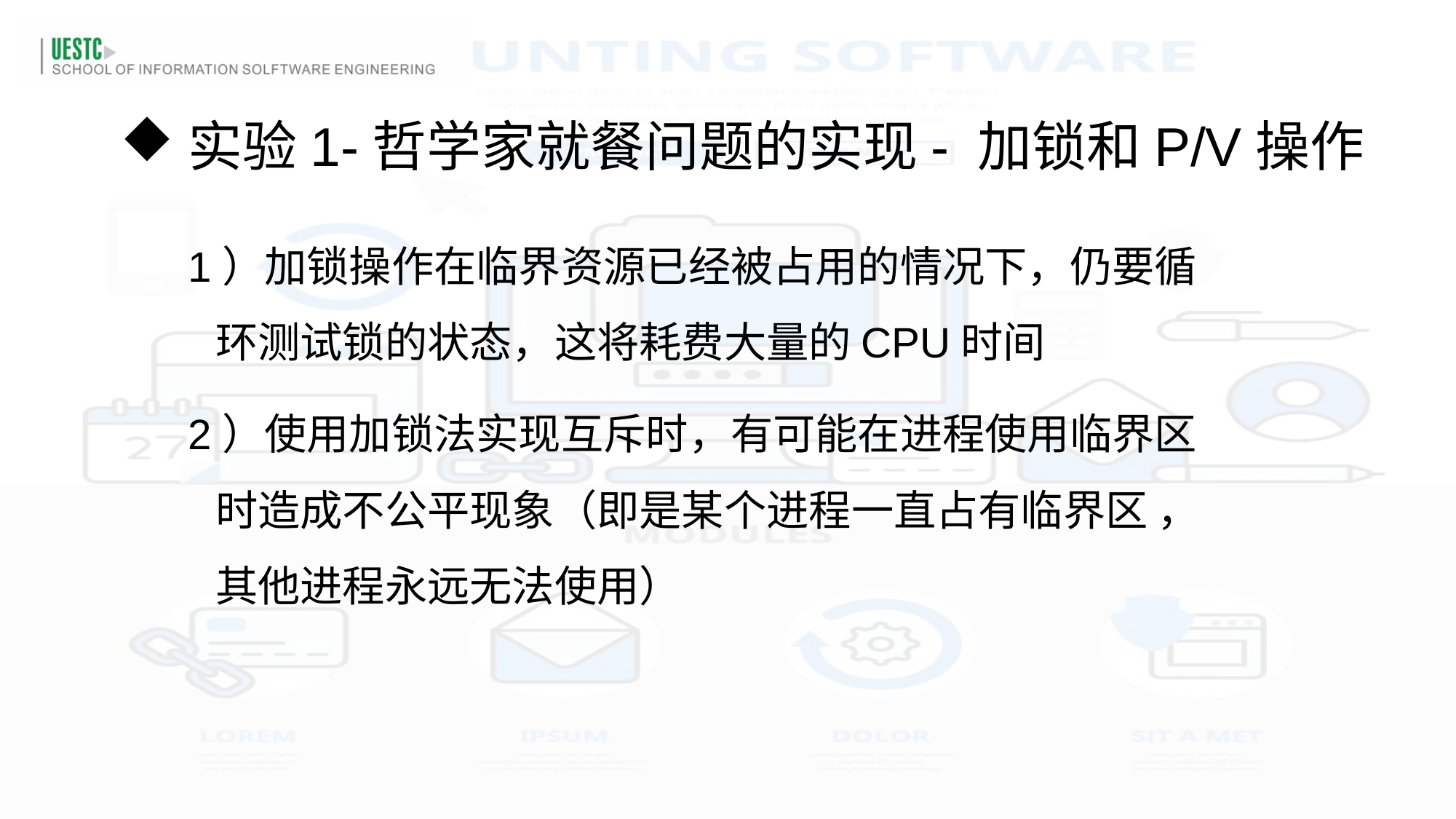

实验1-哲学家就餐问题的实现- 加锁和P/V操作
1）加锁操作在临界资源已经被占用的情况下，仍要循环测试锁的状态，这将耗费大量的CPU时间
2）使用加锁法实现互斥时，有可能在进程使用临界区时造成不公平现象（即是某个进程一直占有临界区 ，其他进程永远无法使用）